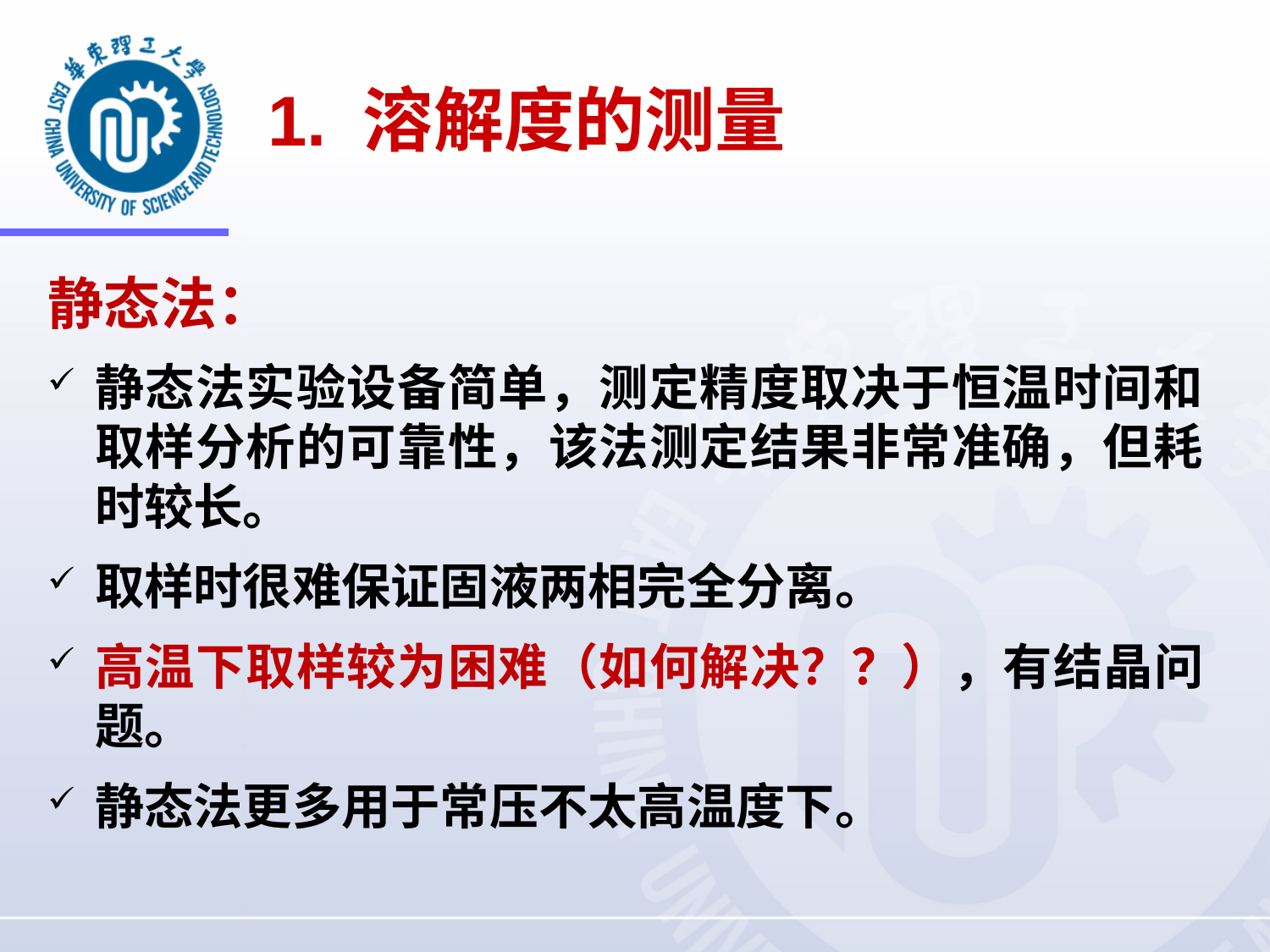

# 1. 溶解度的测量
静态法：
静态法实验设备简单，测定精度取决于恒温时间和取样分析的可靠性，该法测定结果非常准确，但耗时较长。
取样时很难保证固液两相完全分离。
高温下取样较为困难（如何解决？？），有结晶问题。
静态法更多用于常压不太高温度下。